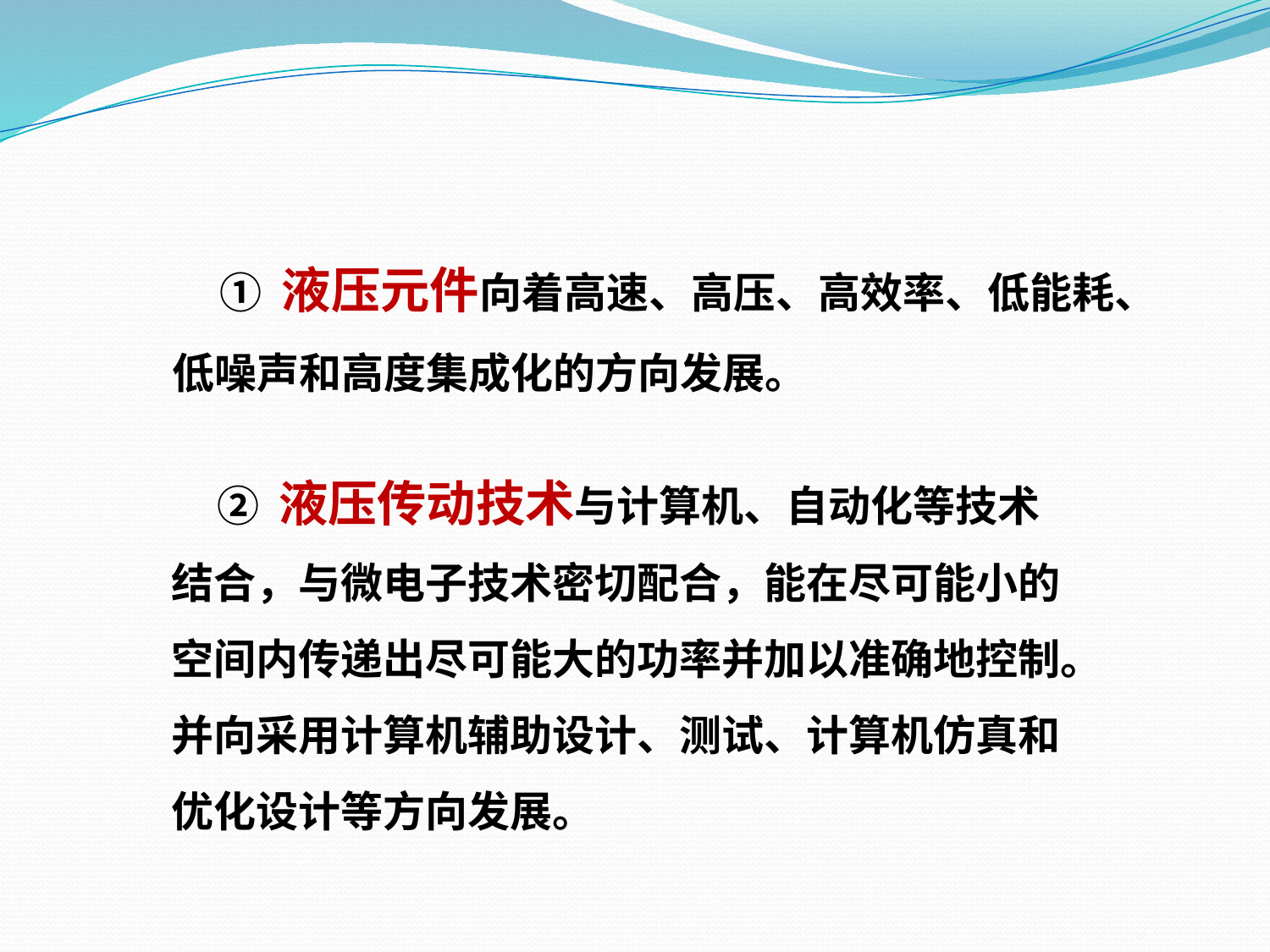

① 液压元件向着高速、高压、高效率、低能耗、低噪声和高度集成化的方向发展。
    ② 液压传动技术与计算机、自动化等技术结合，与微电子技术密切配合，能在尽可能小的空间内传递出尽可能大的功率并加以准确地控制。并向采用计算机辅助设计、测试、计算机仿真和优化设计等方向发展。